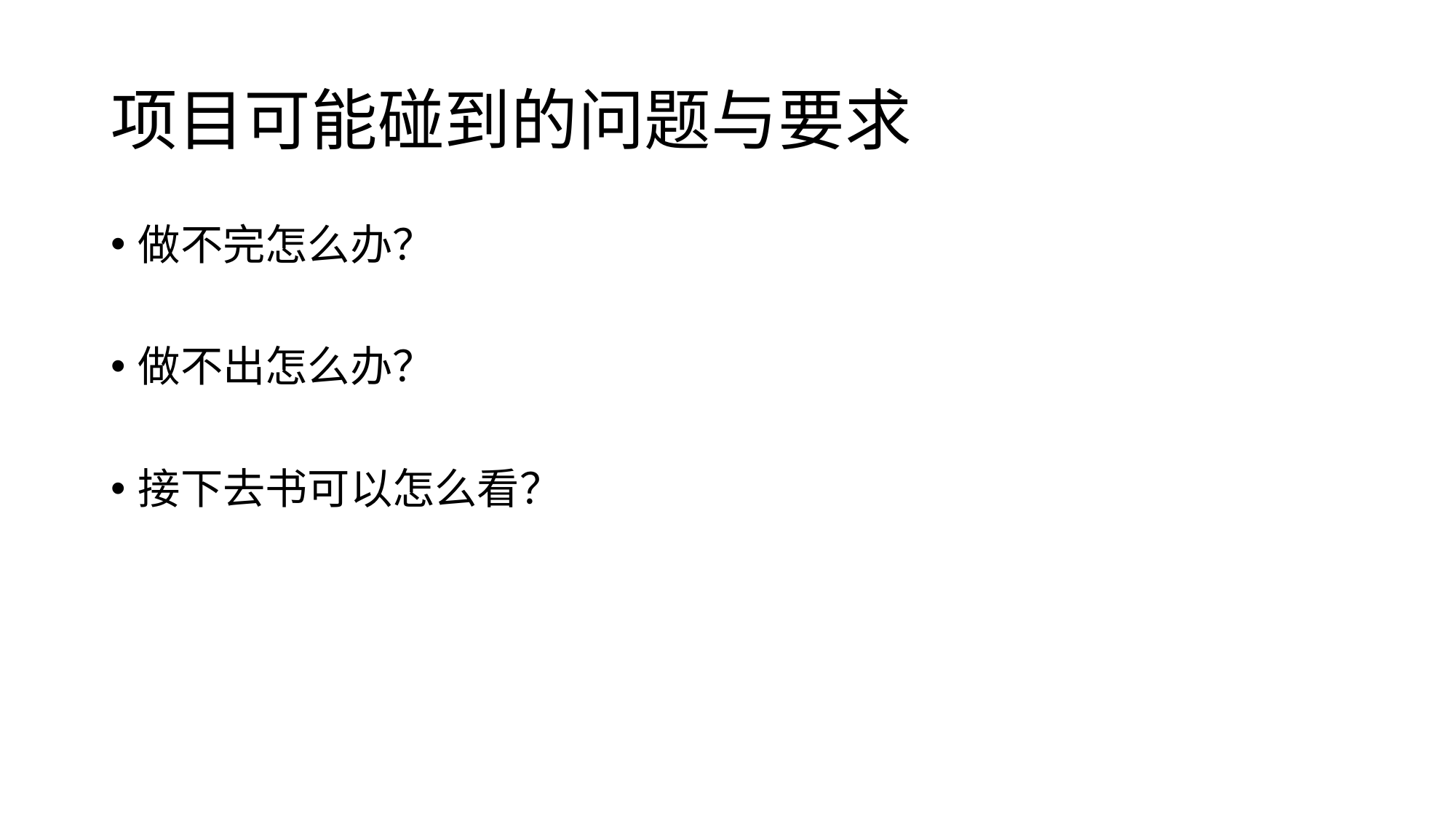

# 项目可能碰到的问题与要求
做不完怎么办？

做不出怎么办？

接下去书可以怎么看？